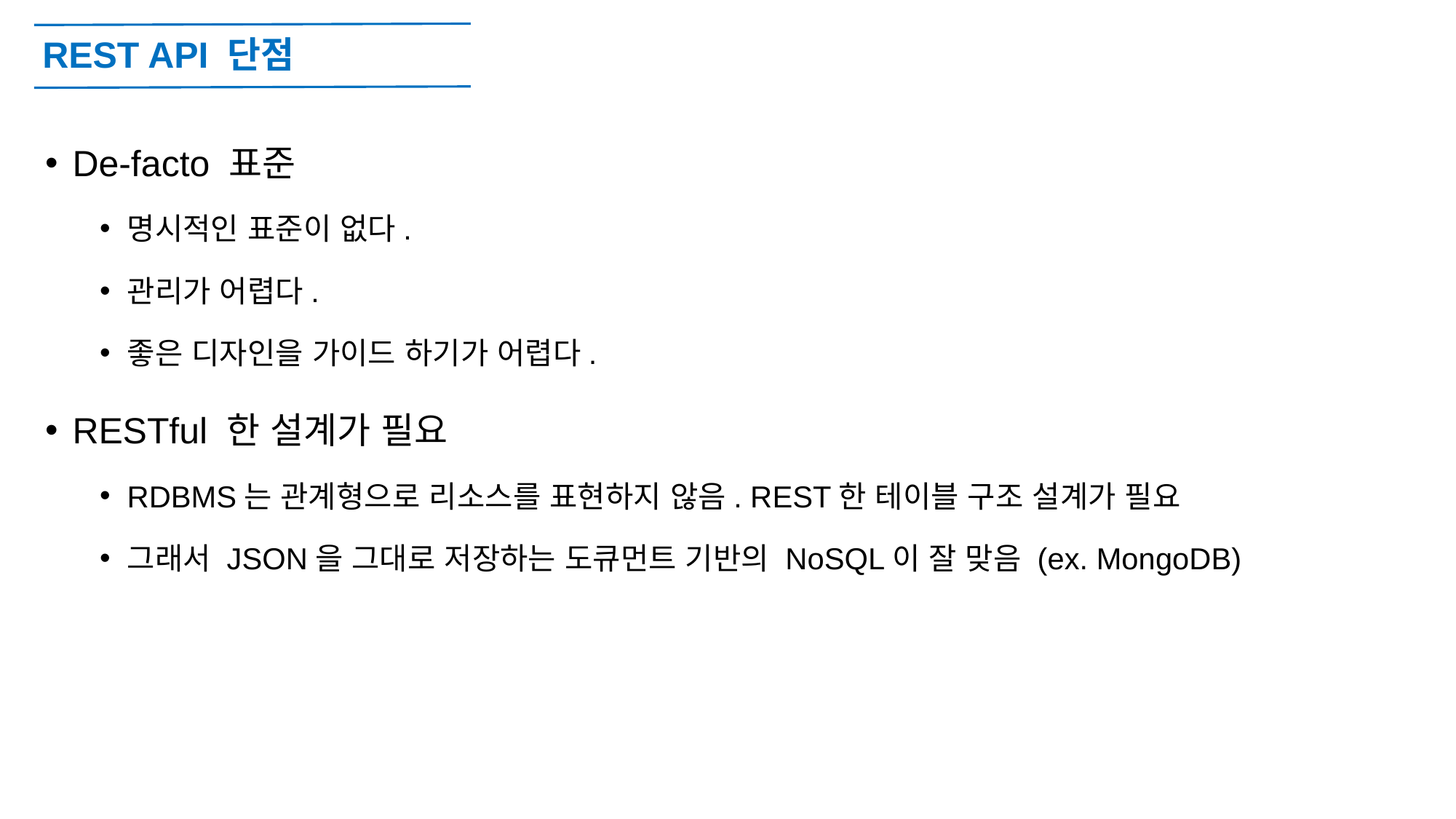

# REST API 단점
De-facto 표준
명시적인 표준이 없다.
관리가 어렵다.
좋은 디자인을 가이드 하기가 어렵다.
RESTful 한 설계가 필요
RDBMS는 관계형으로 리소스를 표현하지 않음. REST한 테이블 구조 설계가 필요
그래서 JSON을 그대로 저장하는 도큐먼트 기반의 NoSQL이 잘 맞음 (ex. MongoDB)